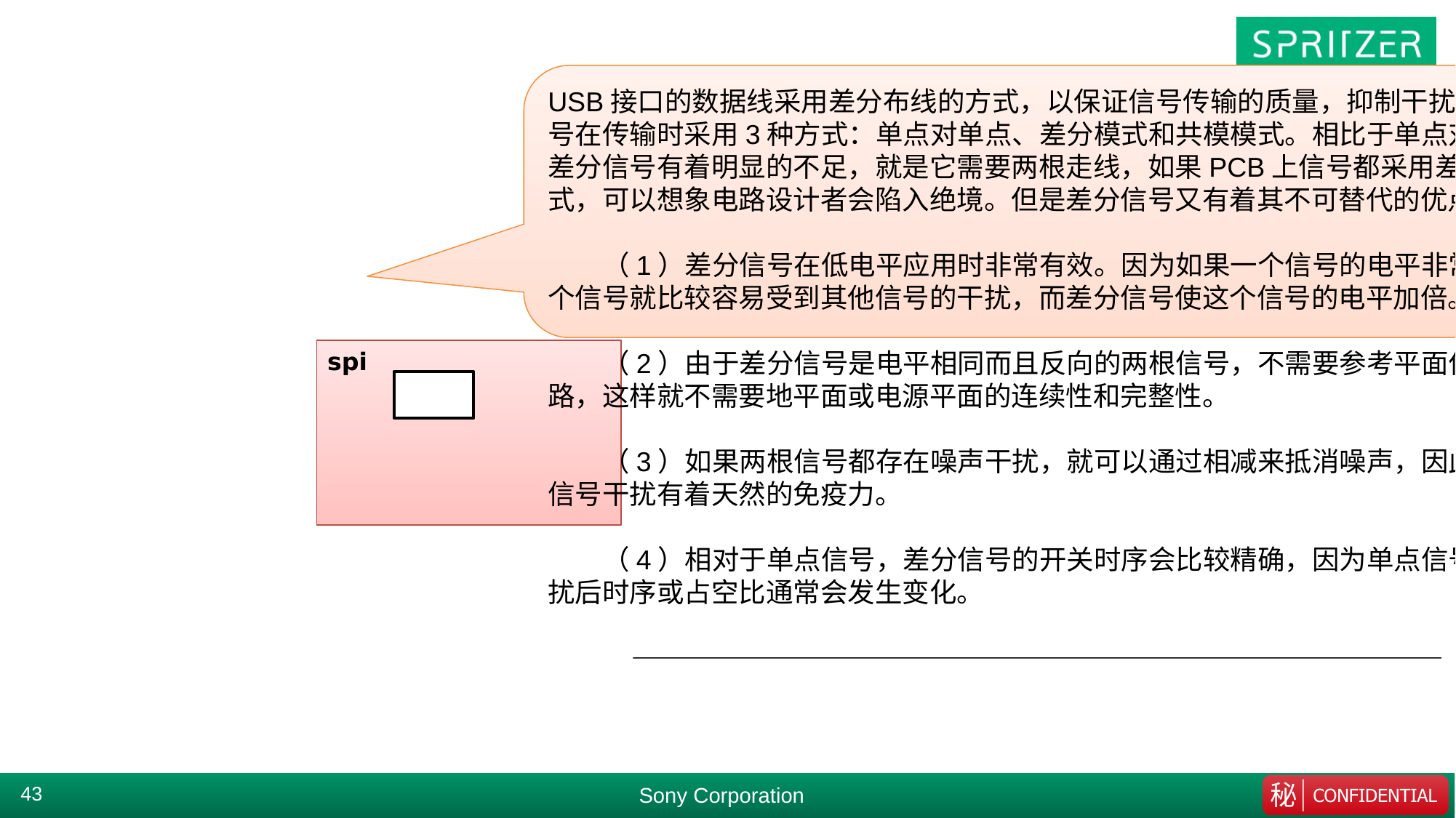

USB接口的数据线采用差分布线的方式，以保证信号传输的质量，抑制干扰。通常认为信号在传输时采用3种方式：单点对单点、差分模式和共模模式。相比于单点对单点模式，差分信号有着明显的不足，就是它需要两根走线，如果PCB上信号都采用差分布线的方式，可以想象电路设计者会陷入绝境。但是差分信号又有着其不可替代的优点[3]：

　　（1）差分信号在低电平应用时非常有效。因为如果一个信号的电平非常低，那么这个信号就比较容易受到其他信号的干扰，而差分信号使这个信号的电平加倍。

　　（2）由于差分信号是电平相同而且反向的两根信号，不需要参考平面作为信号回路，这样就不需要地平面或电源平面的连续性和完整性。

　　（3）如果两根信号都存在噪声干扰，就可以通过相减来抵消噪声，因此差分信号对信号干扰有着天然的免疫力。

　　（4）相对于单点信号，差分信号的开关时序会比较精确，因为单点信号受到噪声干扰后时序或占空比通常会发生变化。
spi

43